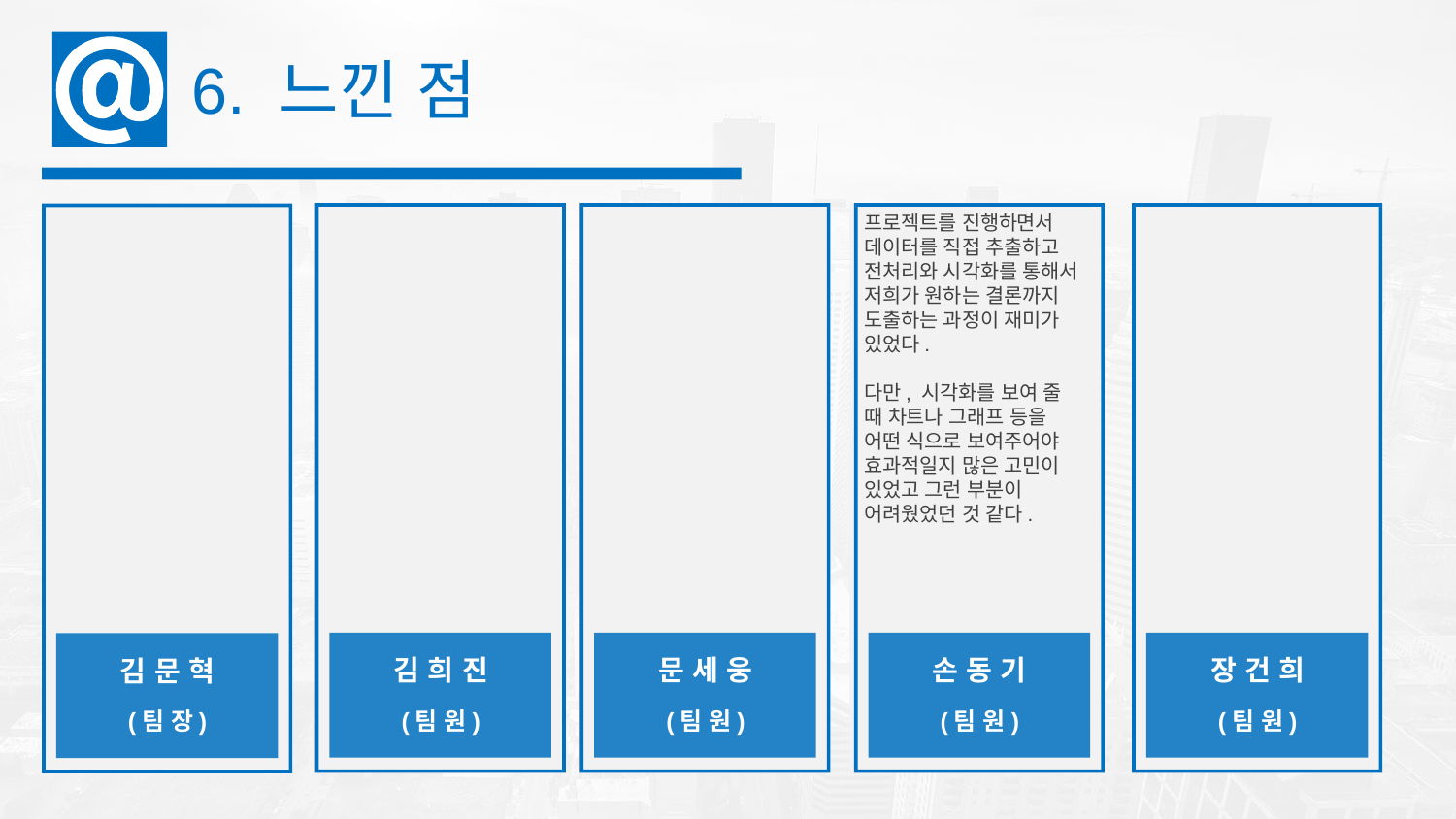

6. 느낀 점

김 희 진
(팀 원)

문 세 웅
(팀 원)
프로젝트를 진행하면서 데이터를 직접 추출하고 전처리와 시각화를 통해서 저희가 원하는 결론까지 도출하는 과정이 재미가 있었다.

다만, 시각화를 보여 줄 때 차트나 그래프 등을 어떤 식으로 보여주어야 효과적일지 많은 고민이 있었고 그런 부분이 어려웠었던 것 같다.

손 동 기
(팀 원)

장 건 희
(팀 원)

김 문 혁
(팀 장)